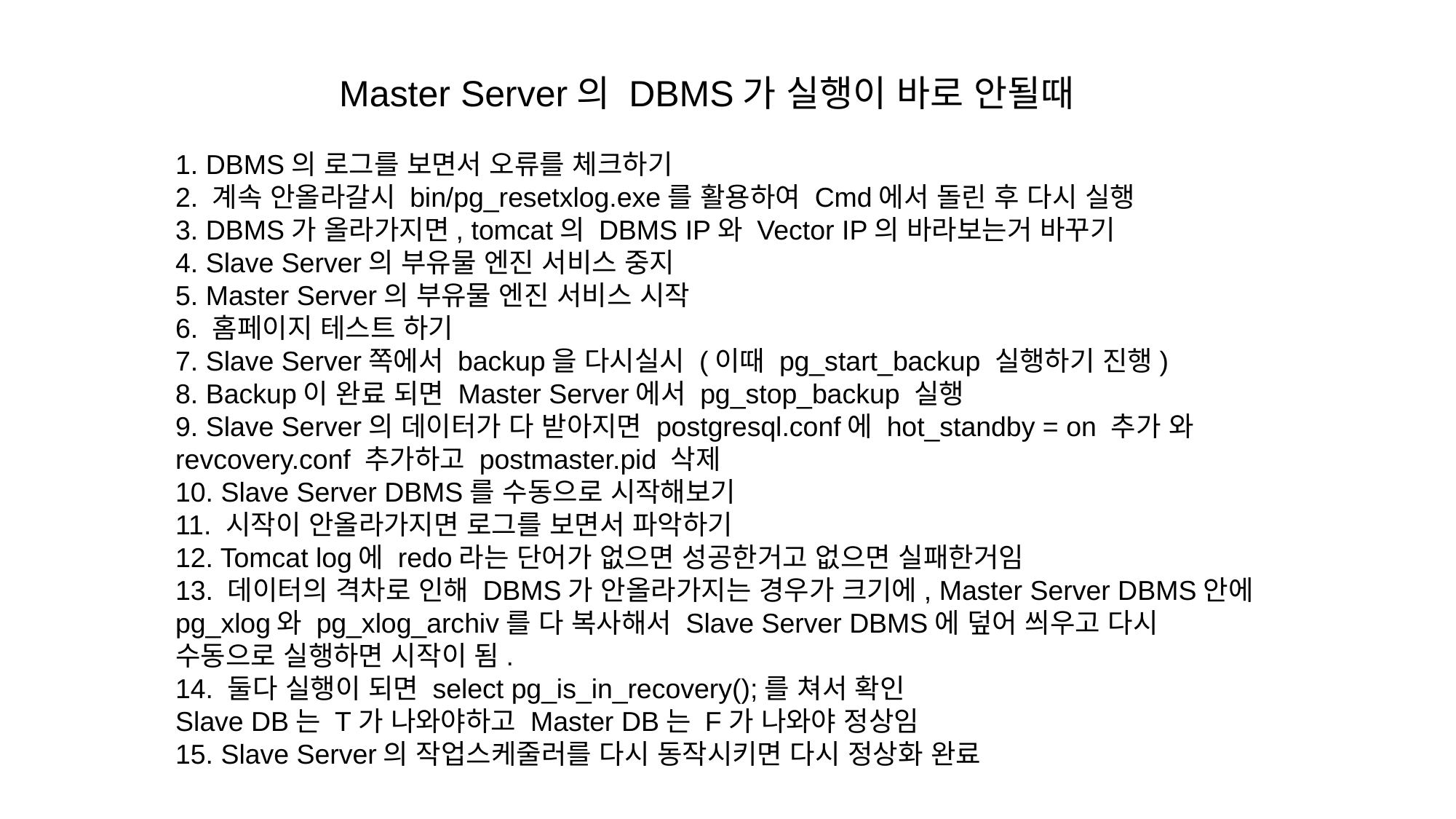

Master Server의 DBMS가 실행이 바로 안될때
1. DBMS의 로그를 보면서 오류를 체크하기
2. 계속 안올라갈시 bin/pg_resetxlog.exe를 활용하여 Cmd에서 돌린 후 다시 실행
3. DBMS가 올라가지면, tomcat의 DBMS IP와 Vector IP의 바라보는거 바꾸기
4. Slave Server의 부유물 엔진 서비스 중지
5. Master Server의 부유물 엔진 서비스 시작
6. 홈페이지 테스트 하기
7. Slave Server쪽에서 backup을 다시실시 (이때 pg_start_backup 실행하기 진행)
8. Backup이 완료 되면 Master Server에서 pg_stop_backup 실행
9. Slave Server의 데이터가 다 받아지면 postgresql.conf에 hot_standby = on 추가 와 revcovery.conf 추가하고 postmaster.pid 삭제
10. Slave Server DBMS를 수동으로 시작해보기
11. 시작이 안올라가지면 로그를 보면서 파악하기
12. Tomcat log에 redo라는 단어가 없으면 성공한거고 없으면 실패한거임
13. 데이터의 격차로 인해 DBMS가 안올라가지는 경우가 크기에, Master Server DBMS안에 pg_xlog와 pg_xlog_archiv를 다 복사해서 Slave Server DBMS에 덮어 씌우고 다시
수동으로 실행하면 시작이 됨.
14. 둘다 실행이 되면 select pg_is_in_recovery();를 쳐서 확인
Slave DB는 T가 나와야하고 Master DB는 F가 나와야 정상임
15. Slave Server의 작업스케줄러를 다시 동작시키면 다시 정상화 완료